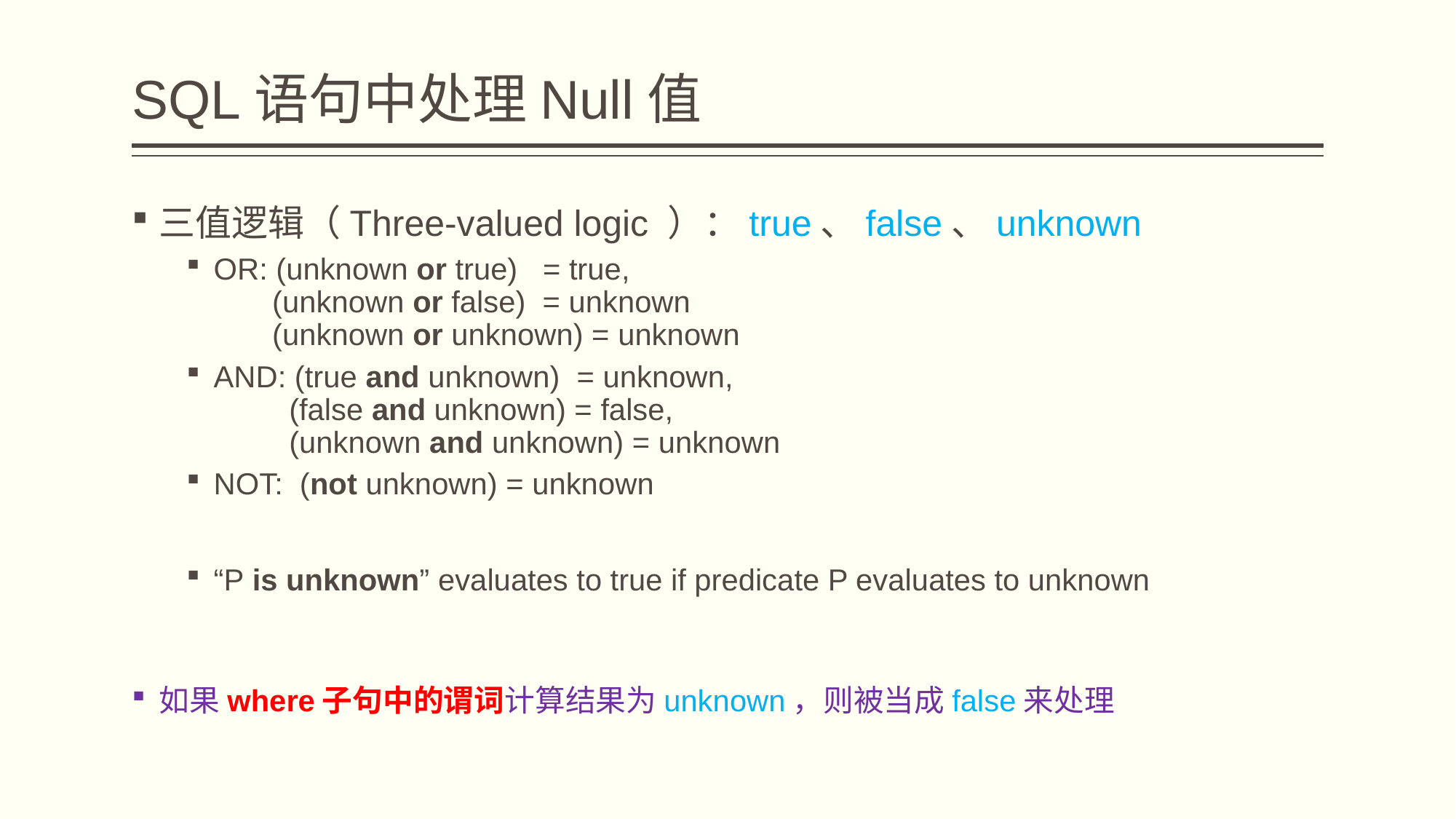

# SQL语句中处理Null值
三值逻辑（Three-valued logic ）：true、false、unknown
OR: (unknown or true)   = true,
       (unknown or false)  = unknown
       (unknown or unknown) = unknown
AND: (true and unknown)  = unknown,
         (false and unknown) = false,
         (unknown and unknown) = unknown
NOT:  (not unknown) = unknown

“P is unknown” evaluates to true if predicate P evaluates to unknown

如果where子句中的谓词计算结果为unknown，则被当成false来处理